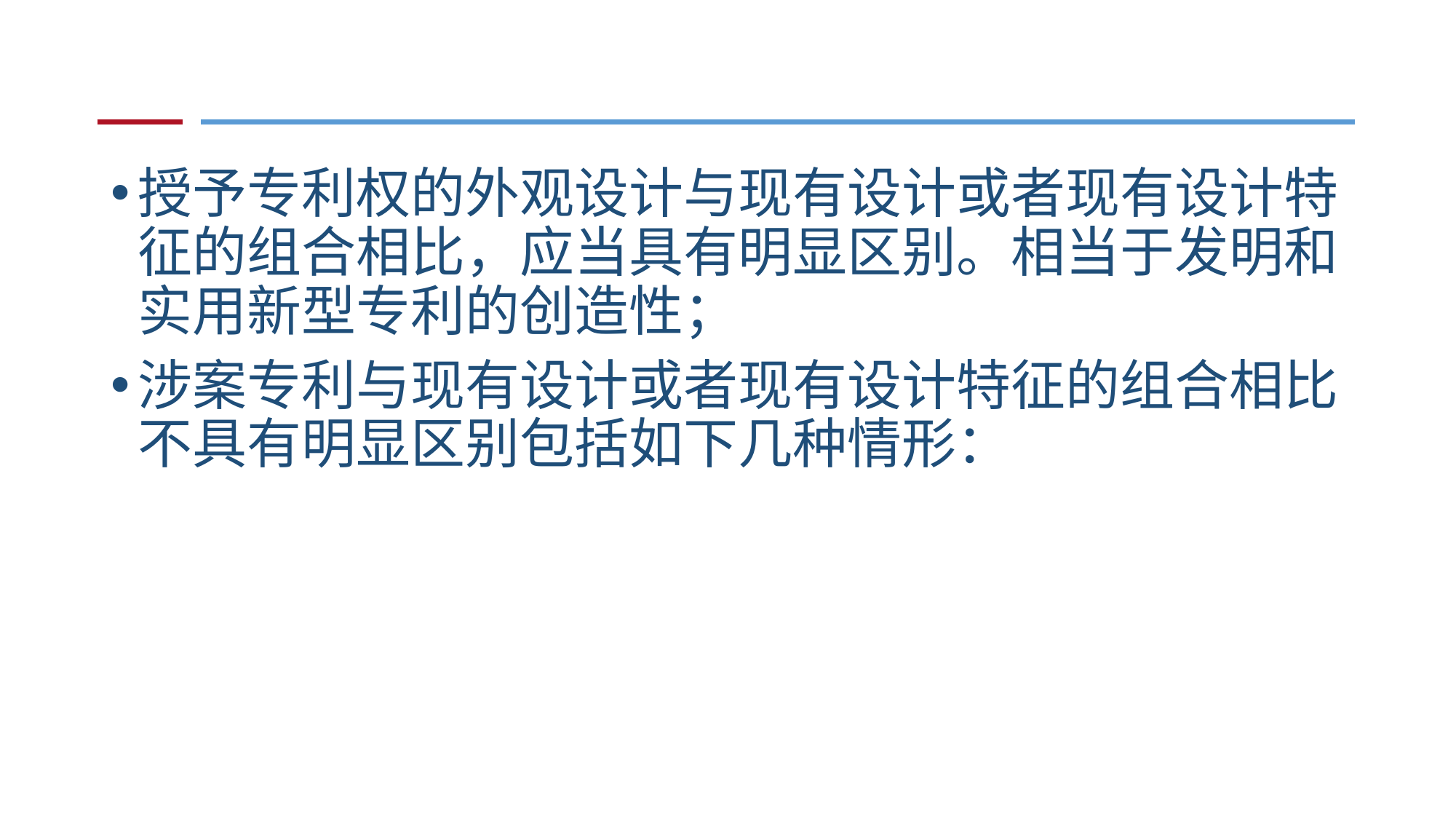

#
授予专利权的外观设计与现有设计或者现有设计特征的组合相比，应当具有明显区别。相当于发明和实用新型专利的创造性；
涉案专利与现有设计或者现有设计特征的组合相比不具有明显区别包括如下几种情形：